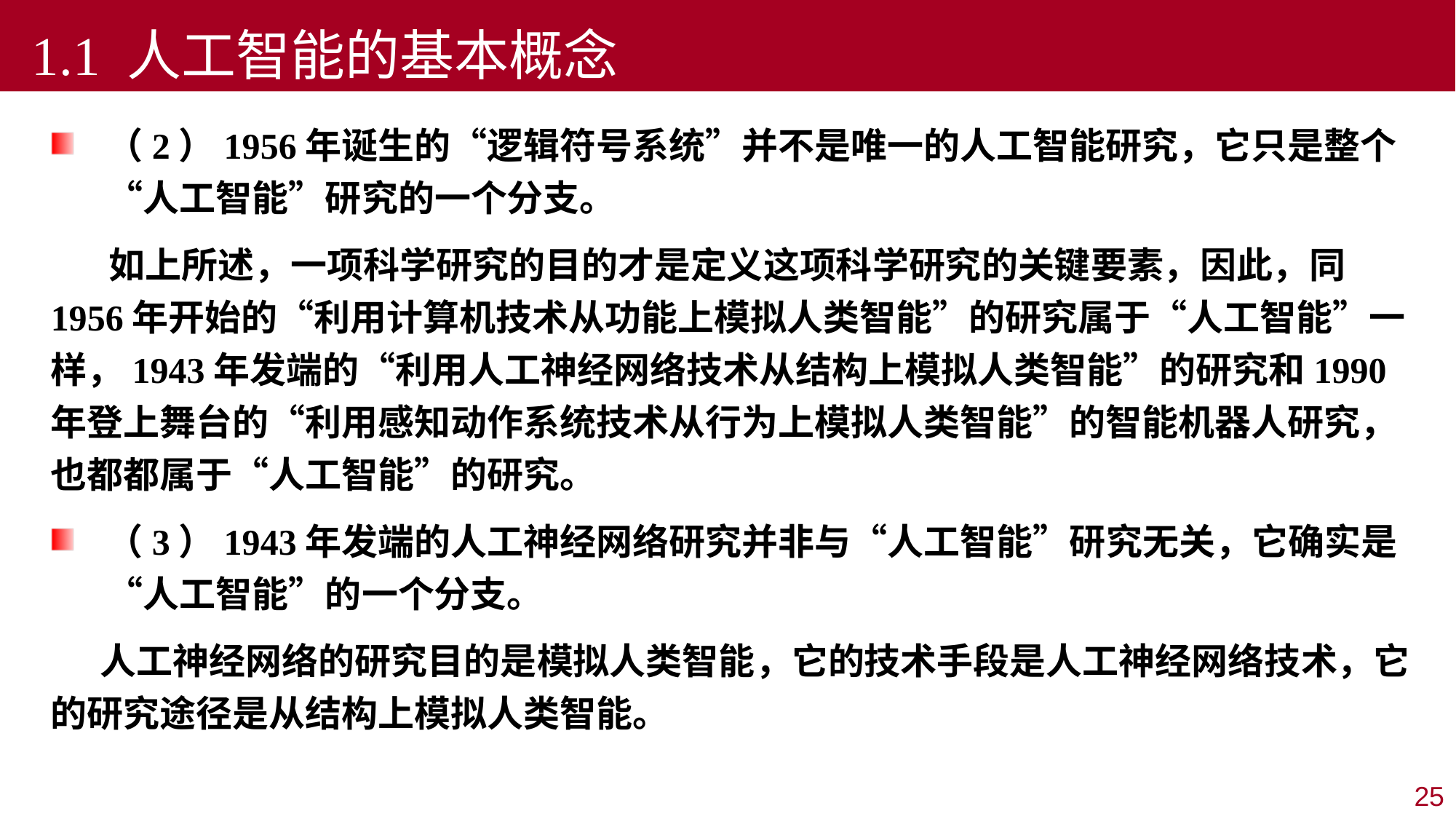

1.1 人工智能的基本概念
（2）1956年诞生的“逻辑符号系统”并不是唯一的人工智能研究，它只是整个“人工智能”研究的一个分支。
      如上所述，一项科学研究的目的才是定义这项科学研究的关键要素，因此，同1956年开始的“利用计算机技术从功能上模拟人类智能”的研究属于“人工智能”一样，1943年发端的“利用人工神经网络技术从结构上模拟人类智能”的研究和1990年登上舞台的“利用感知动作系统技术从行为上模拟人类智能”的智能机器人研究，也都都属于“人工智能”的研究。
（3）1943年发端的人工神经网络研究并非与“人工智能”研究无关，它确实是“人工智能”的一个分支。
     人工神经网络的研究目的是模拟人类智能，它的技术手段是人工神经网络技术，它的研究途径是从结构上模拟人类智能。

25